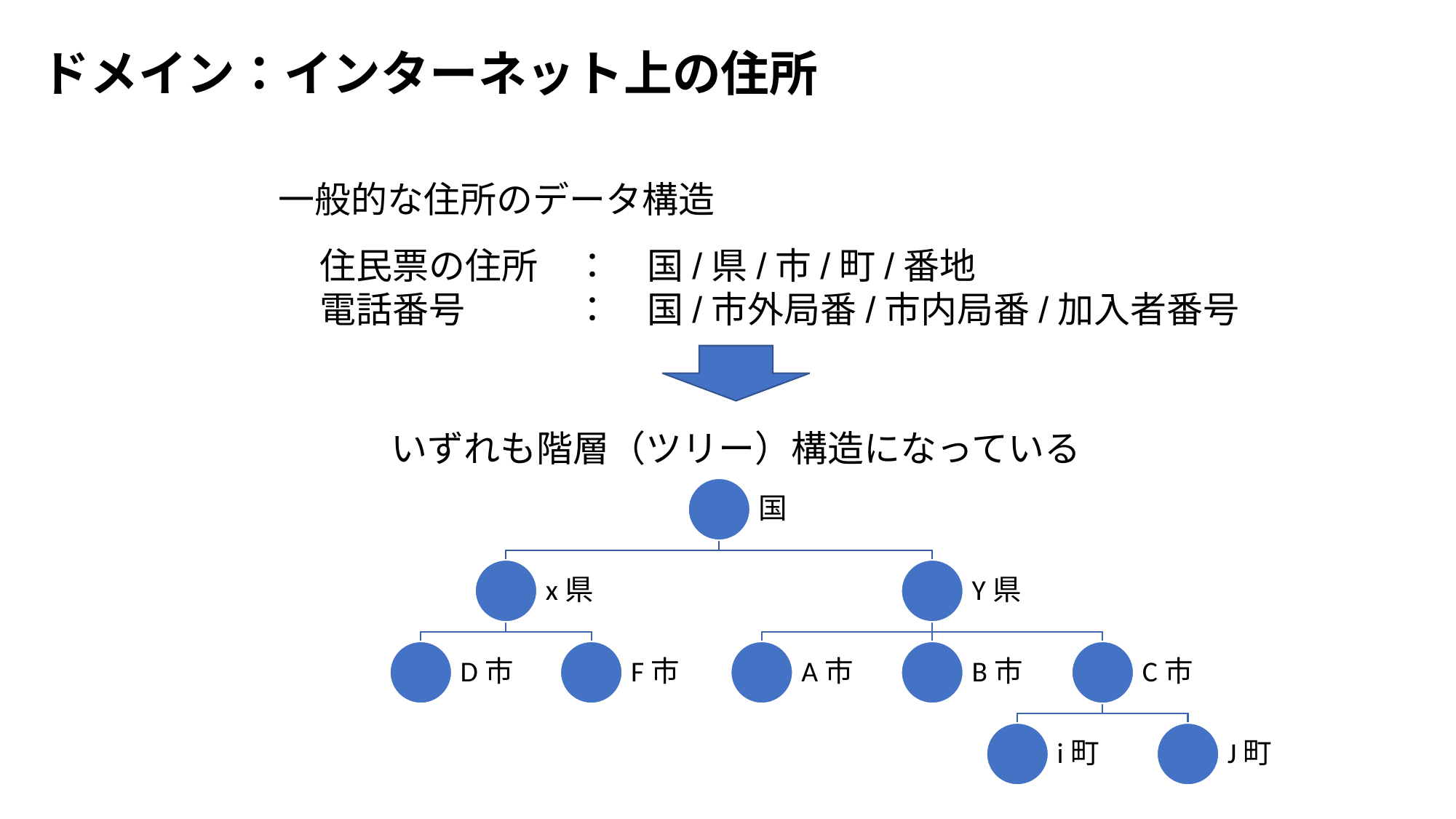

ドメイン：インターネット上の住所
一般的な住所のデータ構造
住民票の住所　：　国/県/市/町/番地
電話番号　　　：　国/市外局番/市内局番/加入者番号

いずれも階層（ツリー）構造になっている
国
x県
D市
F市
Y県
A市
B市
C市
i町
J町